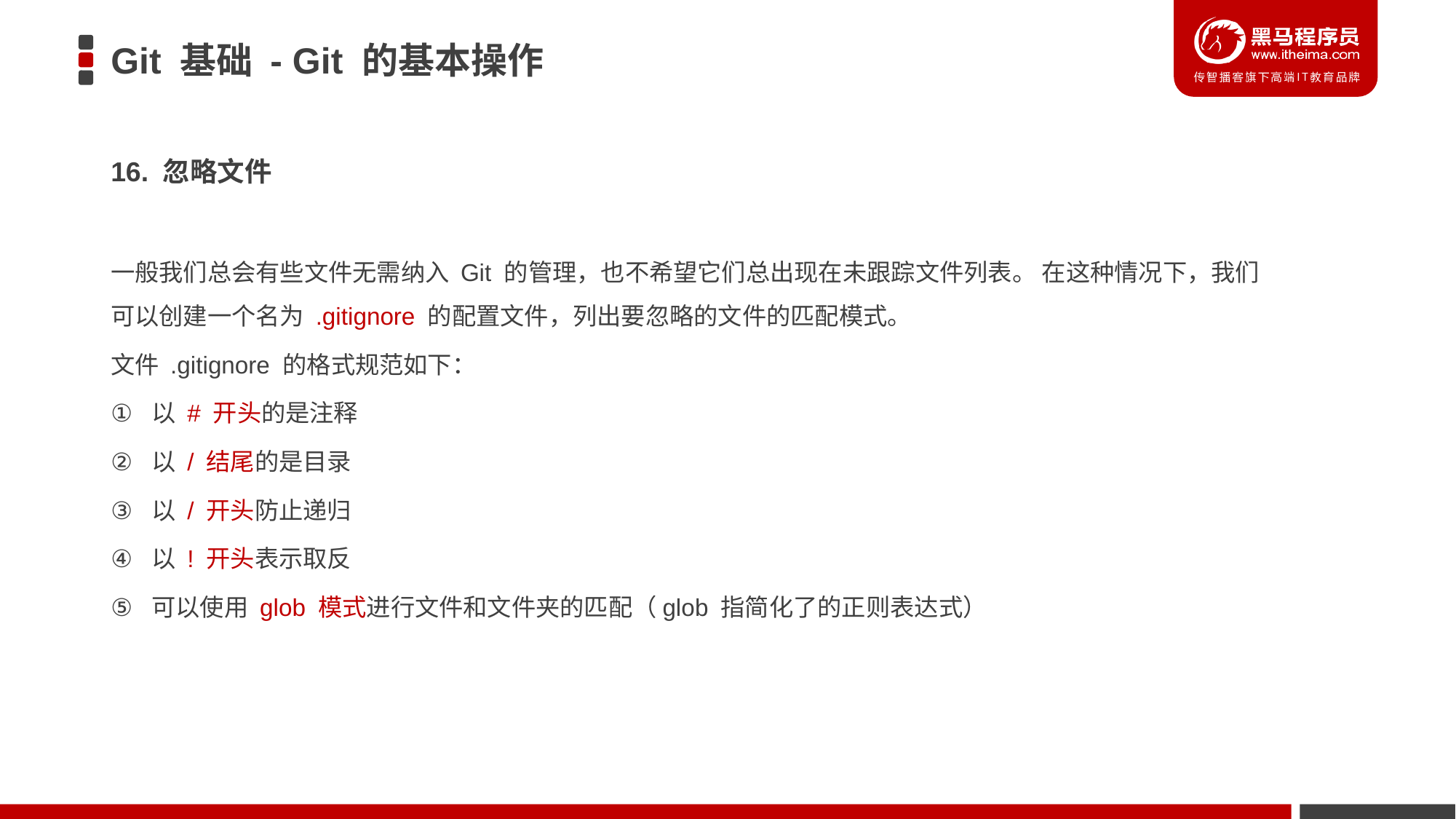

# Git 基础 - Git 的基本操作
16. 忽略文件
一般我们总会有些文件无需纳入 Git 的管理，也不希望它们总出现在未跟踪文件列表。 在这种情况下，我们可以创建一个名为 .gitignore 的配置文件，列出要忽略的文件的匹配模式。
文件 .gitignore 的格式规范如下：
以 # 开头的是注释
以 / 结尾的是目录
以 / 开头防止递归
以 ! 开头表示取反
可以使用 glob 模式进行文件和文件夹的匹配（glob 指简化了的正则表达式）